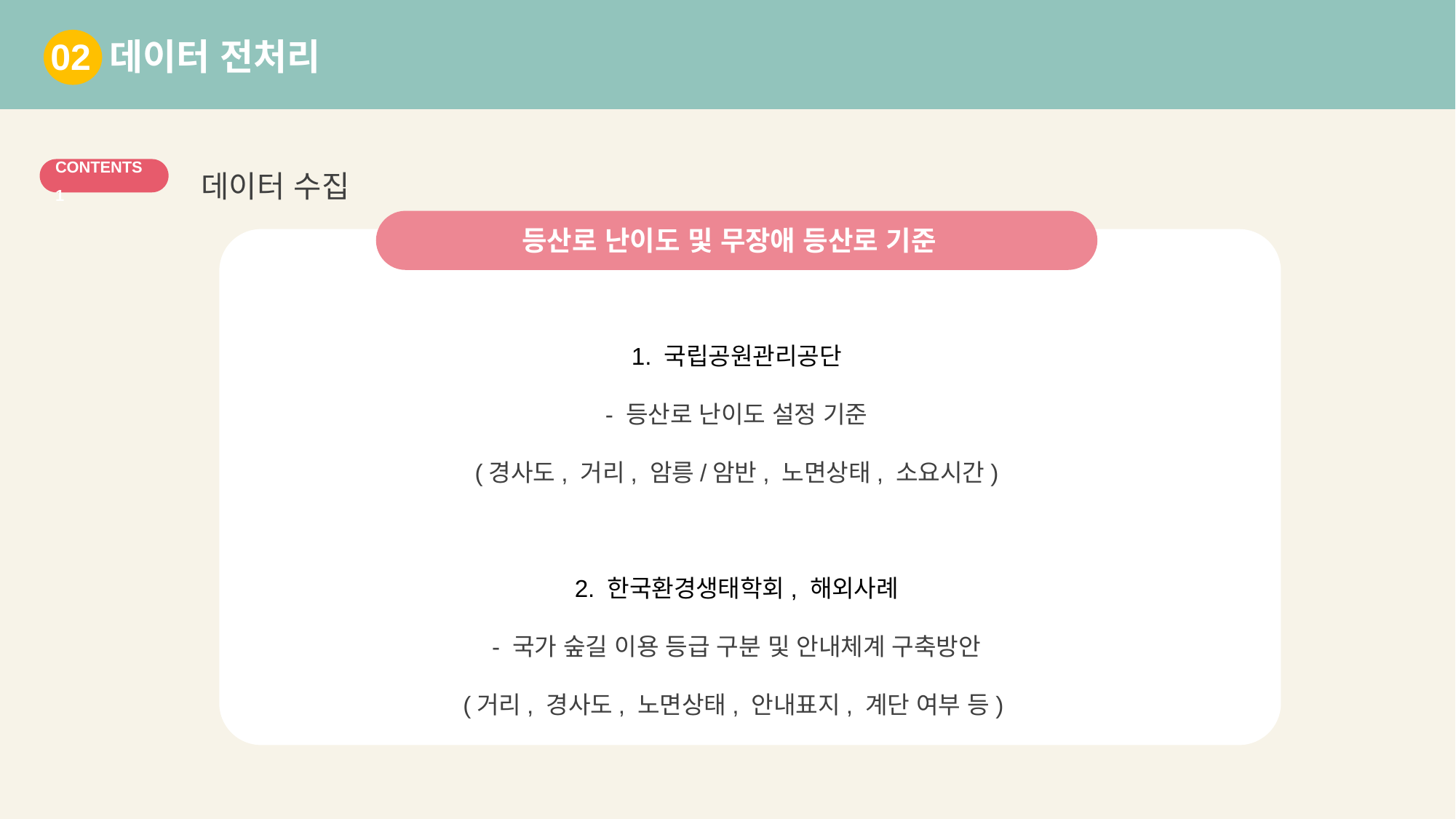

02 데이터 전처리

데이터 수집
CONTENTS 1

1. 국립공원관리공단
- 등산로 난이도 설정 기준
(경사도, 거리, 암릉/암반, 노면상태, 소요시간)
2. 한국환경생태학회, 해외사례
- 국가 숲길 이용 등급 구분 및 안내체계 구축방안
(거리, 경사도, 노면상태, 안내표지, 계단 여부 등)
등산로 난이도 및 무장애 등산로 기준